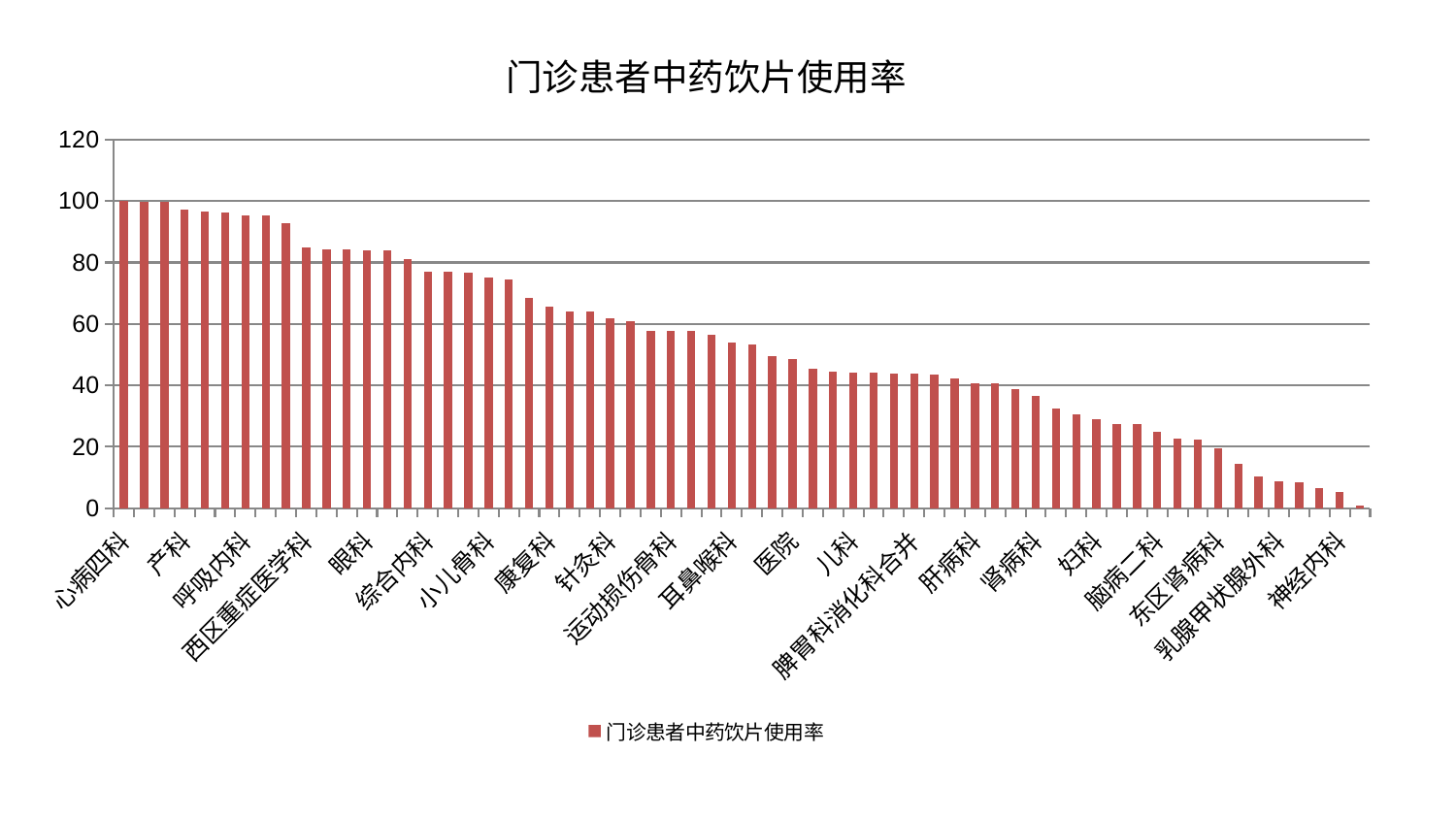

### Chart: 门诊患者中药饮片使用率

| Category | 门诊患者中药饮片使用率 |
|---|---|
| 心病四科 | 100.0 |
| 心病一科 | 99.7021814680125 |
| 显微骨科 | 99.68260491959866 |
| 产科 | 97.34244984245497 |
| 风湿病科 | 96.69878536041045 |
| 脊柱骨科 | 96.17423883404193 |
| 呼吸内科 | 95.23704757612379 |
| 口腔科 | 95.22520780352224 |
| 肾脏内科 | 92.8218624278958 |
| 西区重症医学科 | 85.0476187777765 |
| 心病二科 | 84.23779675600262 |
| 东区重症医学科 | 84.1243950494138 |
| 眼科 | 84.08064976192153 |
| 老年医学科 | 83.97558512471932 |
| 身心医学科 | 81.14240997785052 |
| 综合内科 | 77.10171279107152 |
| 泌尿外科 | 76.88001618866174 |
| 妇二科 | 76.64568461206713 |
| 小儿骨科 | 75.21367545300059 |
| 脑病三科 | 74.37203409143228 |
| 脾胃病科 | 68.54601783985639 |
| 康复科 | 65.54428417076264 |
| 治未病中心 | 64.02683083464763 |
| 肿瘤内科 | 63.95320463509922 |
| 针灸科 | 61.79024139923759 |
| 妇科妇二科合并 | 61.0111628598024 |
| 胸外科 | 57.8569125593429 |
| 运动损伤骨科 | 57.831680156182614 |
| 美容皮肤科 | 57.597993963129376 |
| 普通外科 | 56.52503524334954 |
| 耳鼻喉科 | 53.84972170416668 |
| 推拿科 | 53.24474569468849 |
| 肛肠科 | 49.51204421403753 |
| 医院 | 48.445736330346605 |
| 内分泌科 | 45.44201471447797 |
| 男科 | 44.566282909139595 |
| 儿科 | 44.14812530494638 |
| 神经外科 | 44.107955547459305 |
| 关节骨科 | 43.88538089719113 |
| 脾胃科消化科合并 | 43.71516262106842 |
| 创伤骨科 | 43.58233303620733 |
| 心病三科 | 42.15337828156064 |
| 肝病科 | 40.84077342989747 |
| 皮肤科 | 40.59990581802948 |
| 消化内科 | 38.788455398280846 |
| 肾病科 | 36.60469515623205 |
| 脑病一科 | 32.50359012003308 |
| 血液科 | 30.52805162836241 |
| 妇科 | 28.845468591306773 |
| 微创骨科 | 27.364417037788016 |
| 中医外治中心 | 27.28191329150176 |
| 脑病二科 | 24.981909935114032 |
| 肝胆外科 | 22.633203778659528 |
| 小儿推拿科 | 22.226481612747673 |
| 东区肾病科 | 19.419949512814178 |
| 周围血管科 | 14.529633987626154 |
| 心血管内科 | 10.22727232004292 |
| 乳腺甲状腺外科 | 8.752472196435981 |
| 重症医学科 | 8.478916780724889 |
| 中医经典科 | 6.433830025305429 |
| 神经内科 | 5.341562325946166 |
| 骨科 | 0.883562034032879 |
218